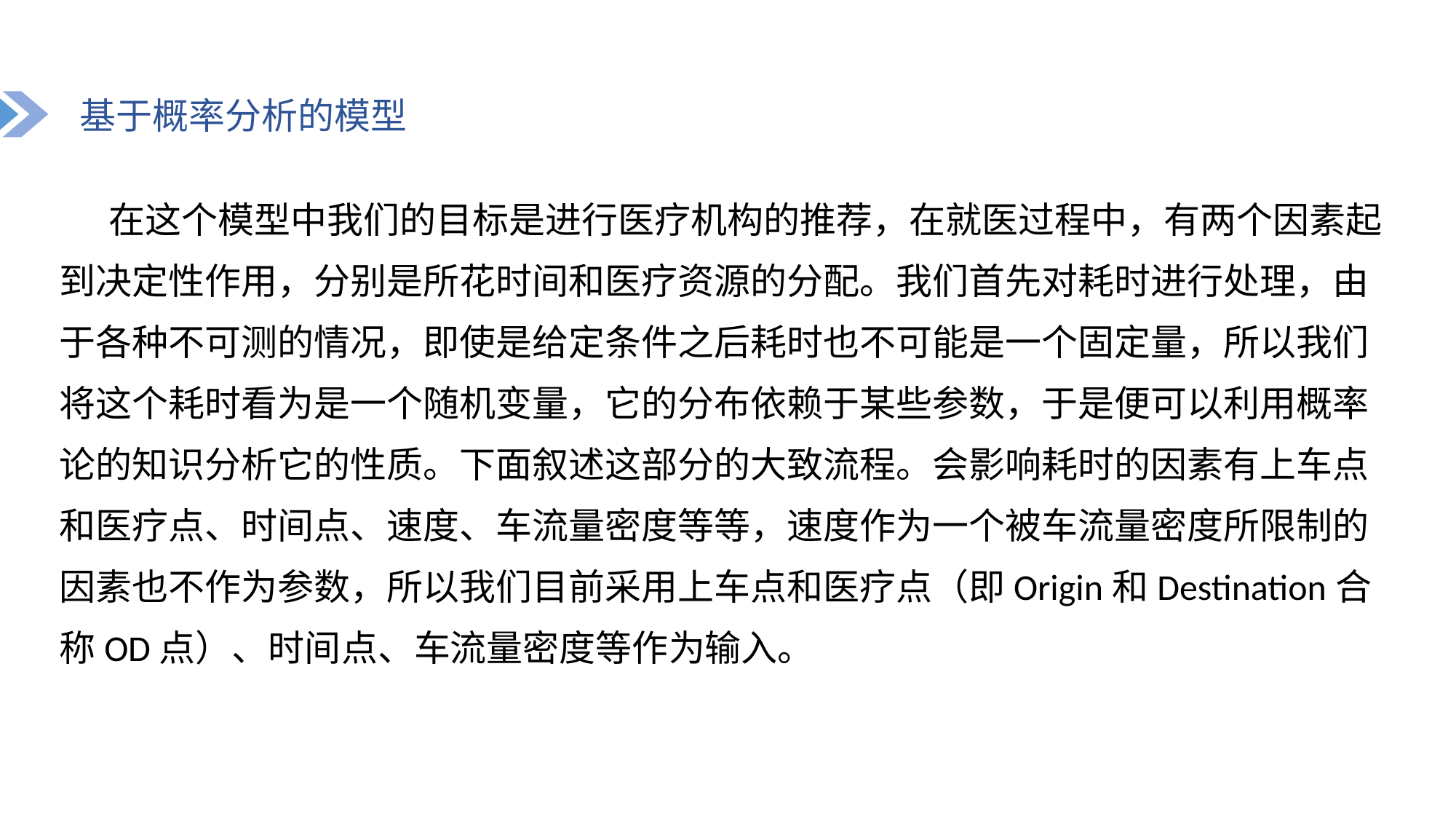

基于概率分析的模型

     在这个模型中我们的目标是进行医疗机构的推荐，在就医过程中，有两个因素起到决定性作用，分别是所花时间和医疗资源的分配。我们首先对耗时进行处理，由于各种不可测的情况，即使是给定条件之后耗时也不可能是一个固定量，所以我们将这个耗时看为是一个随机变量，它的分布依赖于某些参数，于是便可以利用概率论的知识分析它的性质。下面叙述这部分的大致流程。会影响耗时的因素有上车点和医疗点、时间点、速度、车流量密度等等，速度作为一个被车流量密度所限制的因素也不作为参数，所以我们目前采用上车点和医疗点（即Origin和Destination合称OD点）、时间点、车流量密度等作为输入。